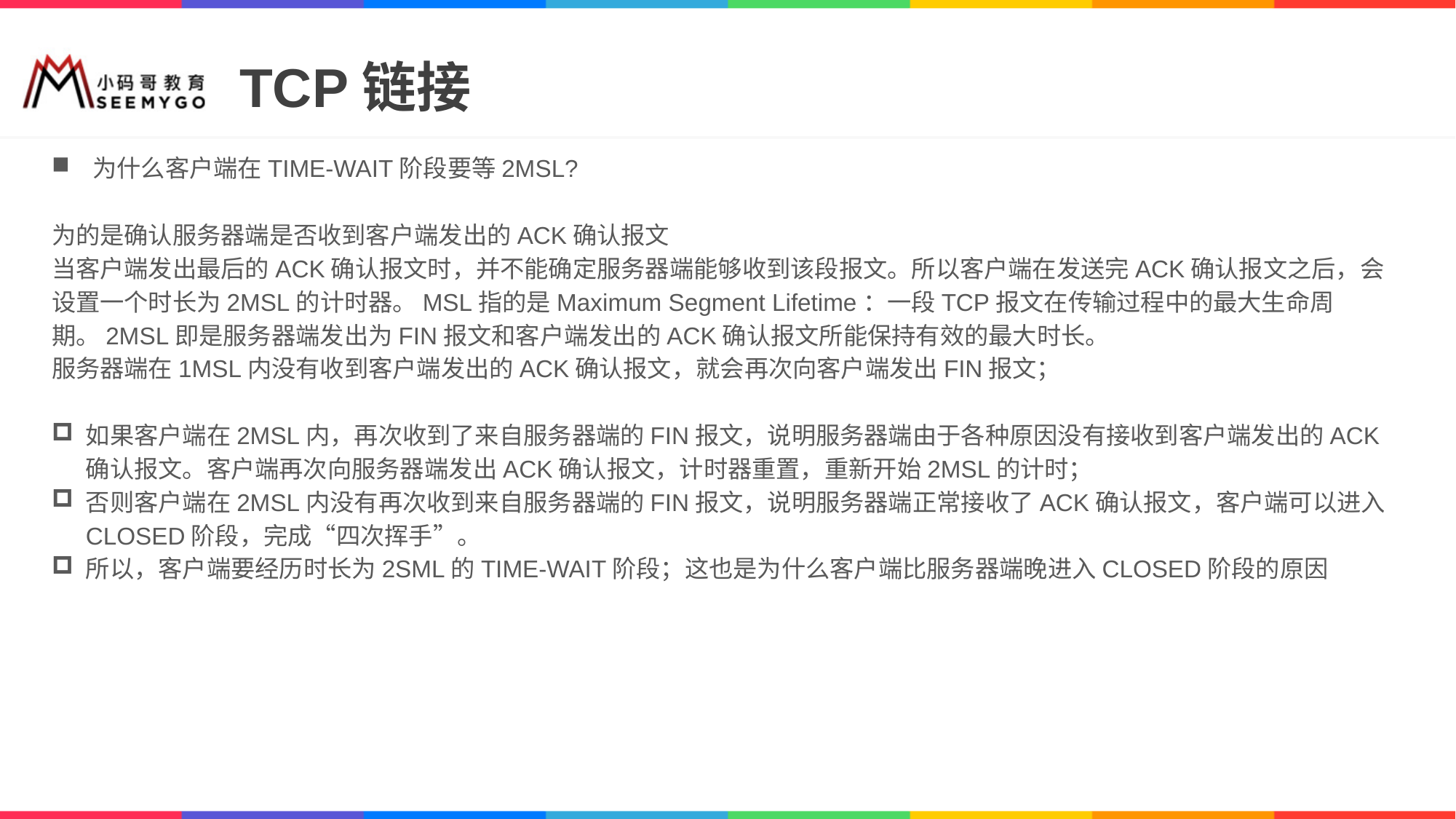

# TCP链接
为什么客户端在TIME-WAIT阶段要等2MSL?

为的是确认服务器端是否收到客户端发出的ACK确认报文
当客户端发出最后的ACK确认报文时，并不能确定服务器端能够收到该段报文。所以客户端在发送完ACK确认报文之后，会设置一个时长为2MSL的计时器。MSL指的是Maximum Segment Lifetime：一段TCP报文在传输过程中的最大生命周期。2MSL即是服务器端发出为FIN报文和客户端发出的ACK确认报文所能保持有效的最大时长。
服务器端在1MSL内没有收到客户端发出的ACK确认报文，就会再次向客户端发出FIN报文；

如果客户端在2MSL内，再次收到了来自服务器端的FIN报文，说明服务器端由于各种原因没有接收到客户端发出的ACK确认报文。客户端再次向服务器端发出ACK确认报文，计时器重置，重新开始2MSL的计时；
否则客户端在2MSL内没有再次收到来自服务器端的FIN报文，说明服务器端正常接收了ACK确认报文，客户端可以进入CLOSED阶段，完成“四次挥手”。
所以，客户端要经历时长为2SML的TIME-WAIT阶段；这也是为什么客户端比服务器端晚进入CLOSED阶段的原因